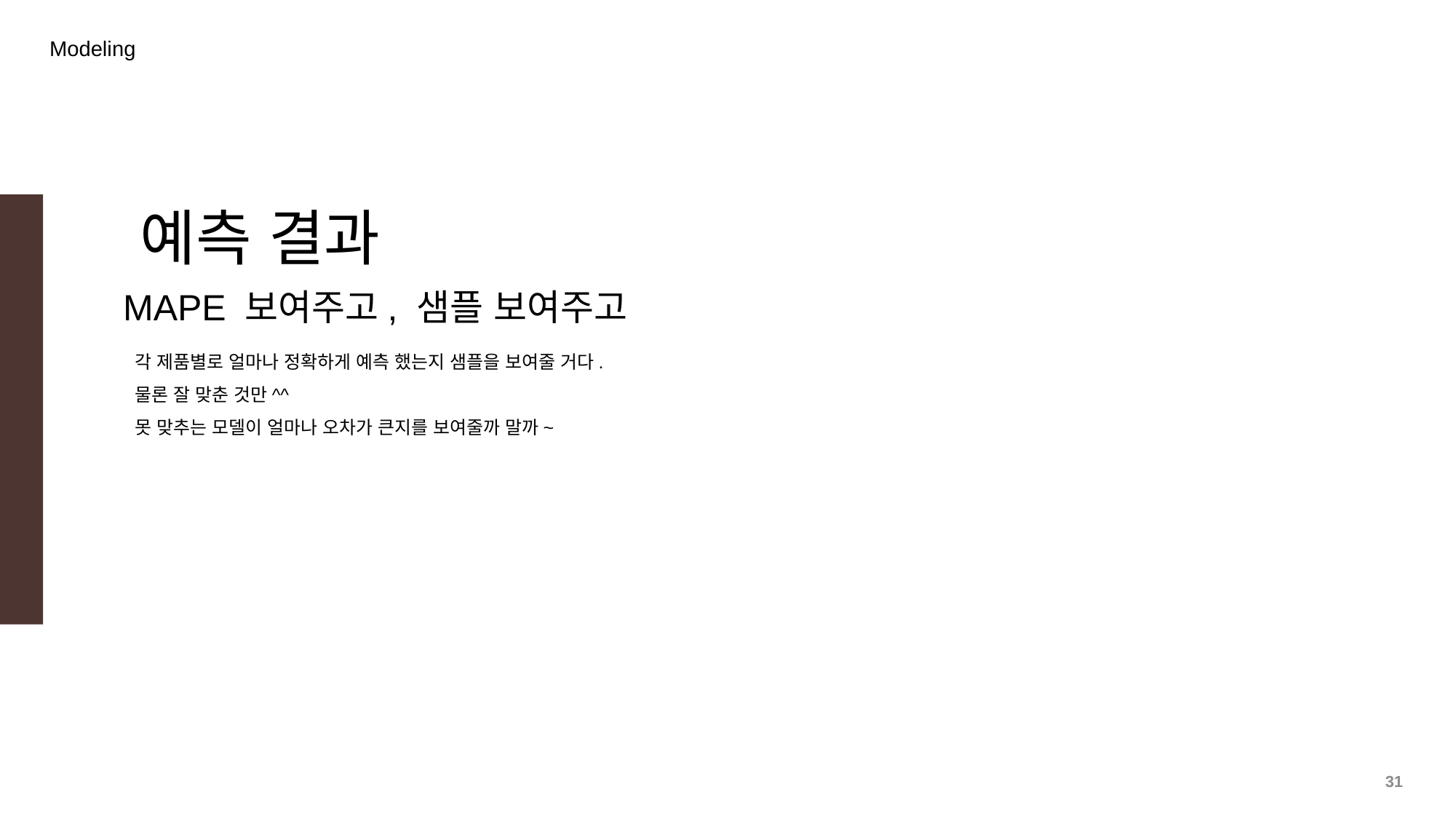

Modeling
예측 결과
MAPE 보여주고, 샘플 보여주고
각 제품별로 얼마나 정확하게 예측 했는지 샘플을 보여줄 거다.
물론 잘 맞춘 것만^^
못 맞추는 모델이 얼마나 오차가 큰지를 보여줄까 말까~

31